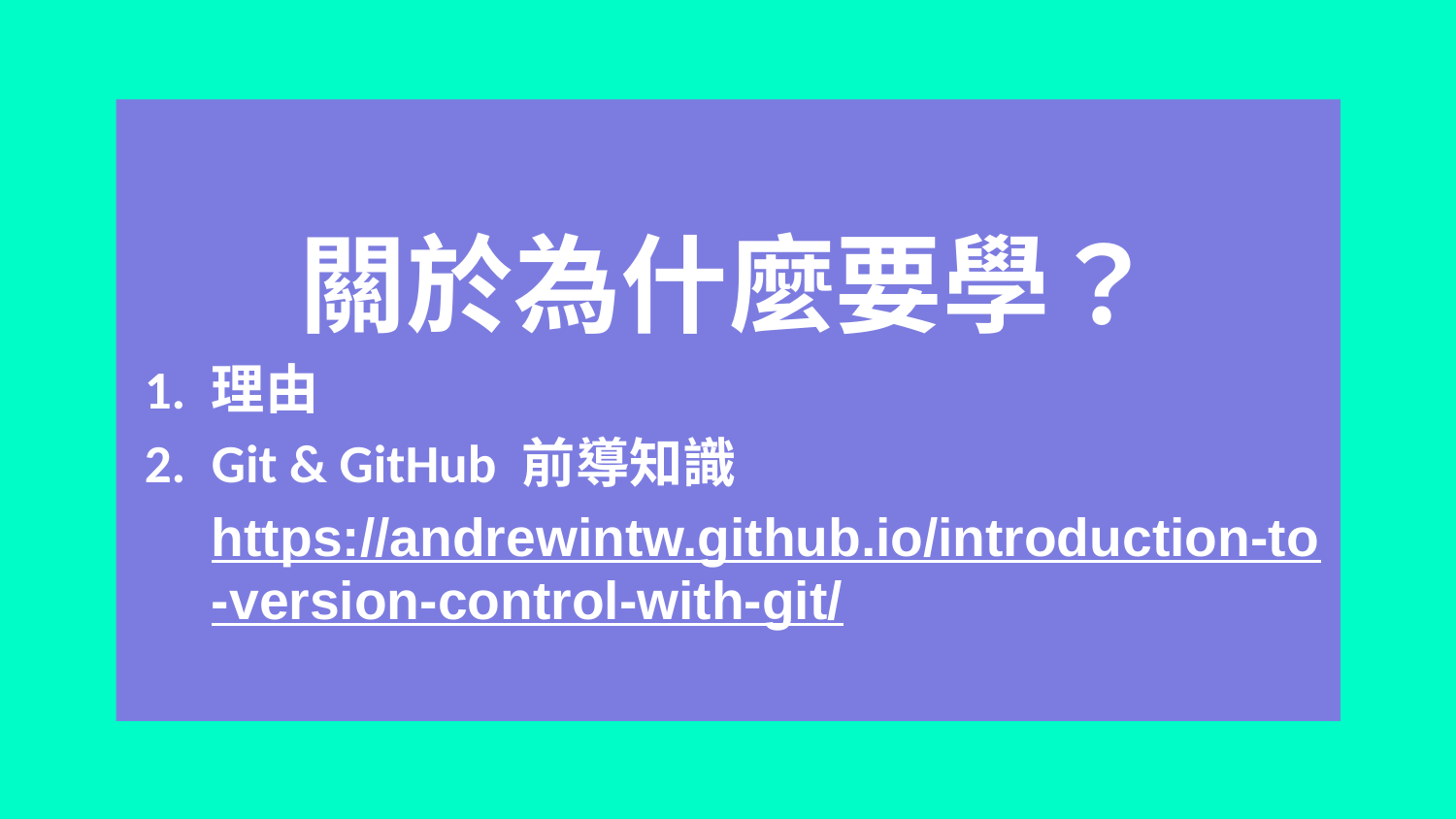

# 關於為什麼要學？
理由
Git & GitHub 前導知識
https://andrewintw.github.io/introduction-to-version-control-with-git/